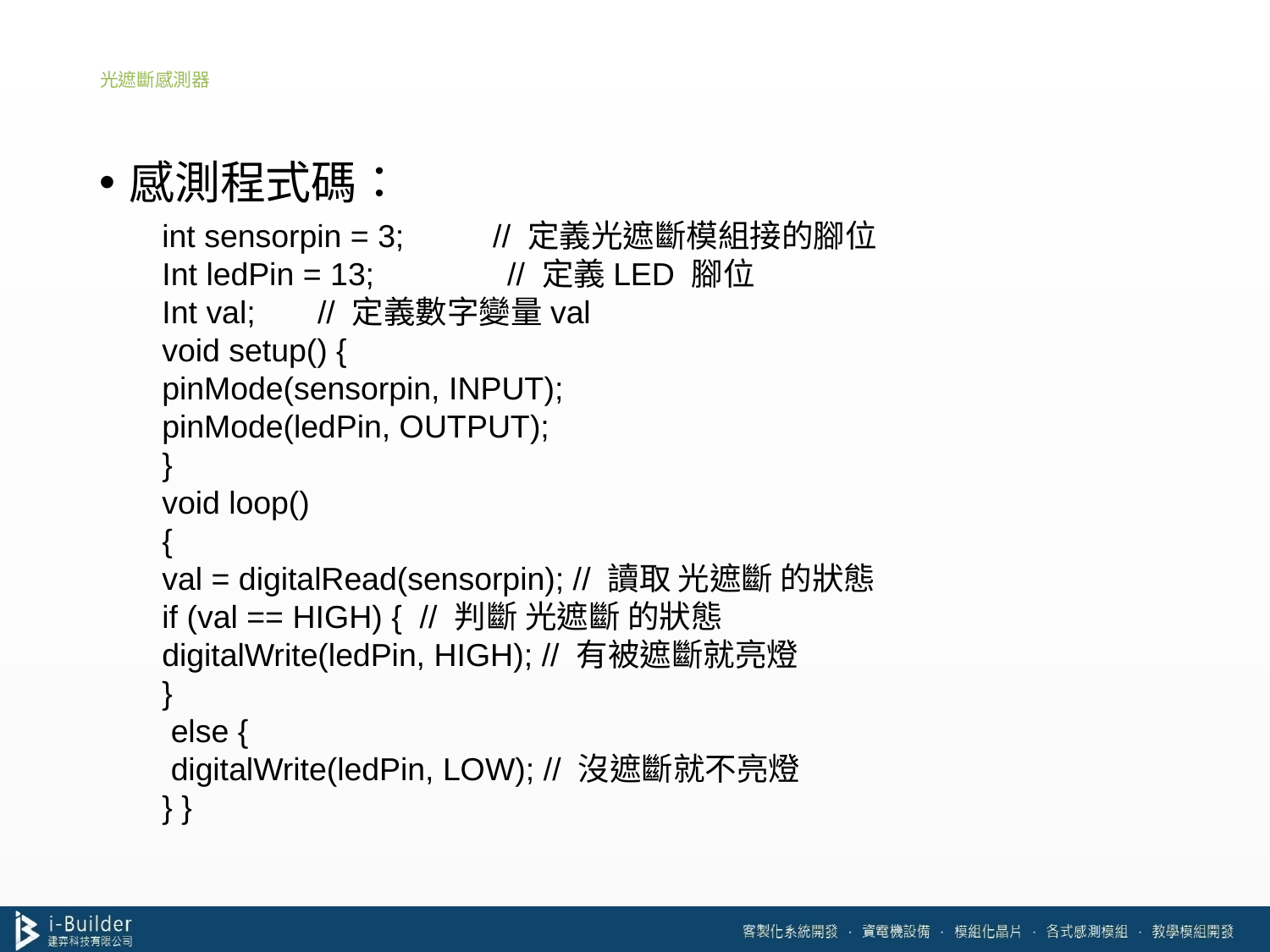

# 光遮斷感測器
感測程式碼：

int sensorpin = 3;          // 定義光遮斷模組接的腳位
Int ledPin = 13;               // 定義LED 腳位
Int val;       // 定義數字變量val
void setup() {
pinMode(sensorpin, INPUT);
pinMode(ledPin, OUTPUT);
}
void loop()
{
val = digitalRead(sensorpin); // 讀取 光遮斷 的狀態
if (val == HIGH) {  // 判斷 光遮斷 的狀態
digitalWrite(ledPin, HIGH); // 有被遮斷就亮燈
}
 else {
 digitalWrite(ledPin, LOW); // 沒遮斷就不亮燈
} }